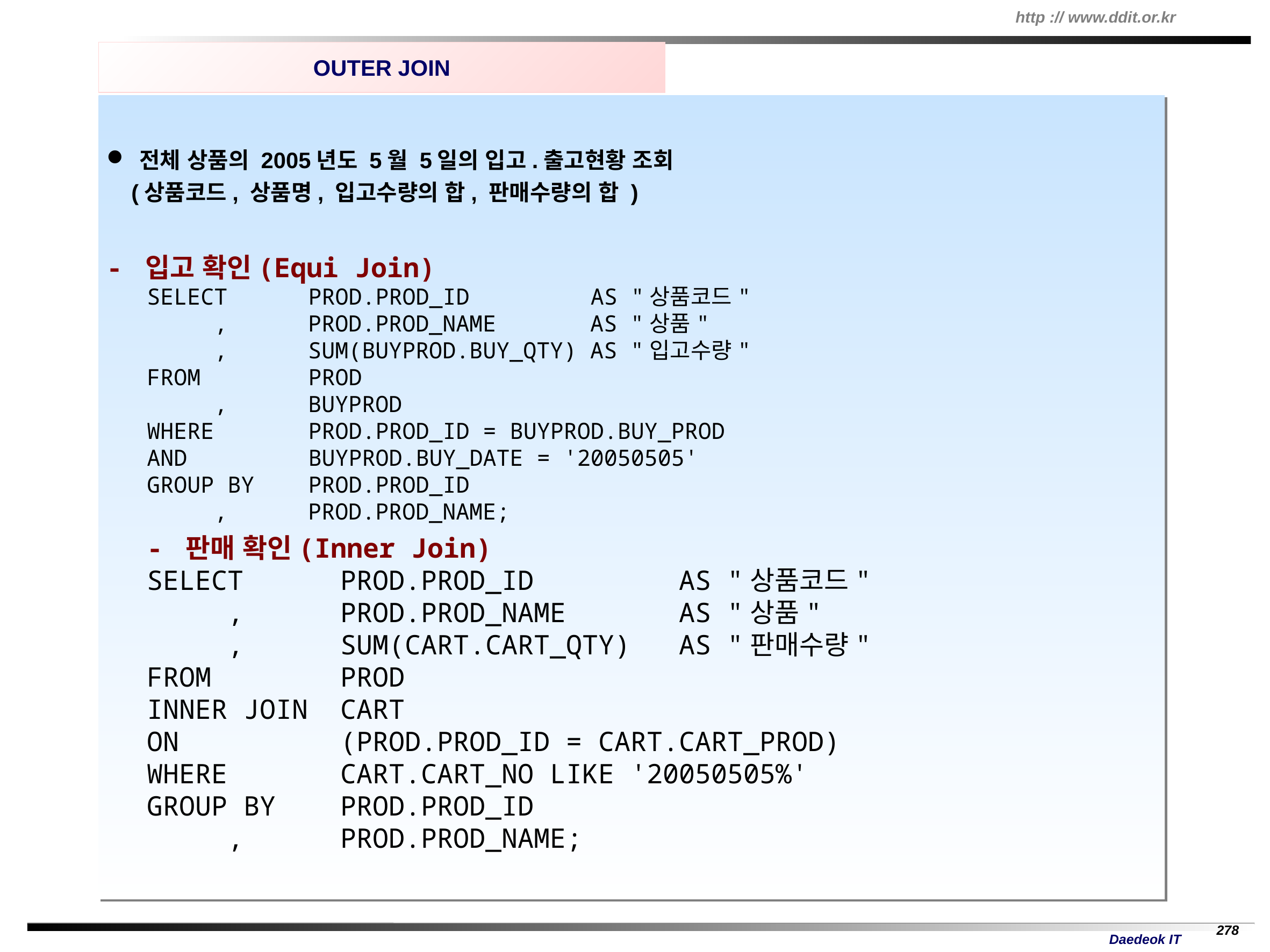

OUTER JOIN
 전체 상품의 2005년도 5월 5일의 입고.출고현황 조회
    (상품코드, 상품명, 입고수량의 합, 판매수량의 합 )

- 입고 확인(Equi Join)
SELECT      PROD.PROD_ID         AS "상품코드"
     ,      PROD.PROD_NAME       AS "상품"
     ,      SUM(BUYPROD.BUY_QTY) AS "입고수량"
FROM        PROD
     ,      BUYPROD
WHERE       PROD.PROD_ID = BUYPROD.BUY_PROD
AND         BUYPROD.BUY_DATE = '20050505'
GROUP BY    PROD.PROD_ID
     ,      PROD.PROD_NAME;
- 판매 확인(Inner Join)
SELECT      PROD.PROD_ID         AS "상품코드"
     ,      PROD.PROD_NAME       AS "상품"
     ,      SUM(CART.CART_QTY)   AS "판매수량"
FROM        PROD
INNER JOIN  CART
ON          (PROD.PROD_ID = CART.CART_PROD)
WHERE       CART.CART_NO LIKE '20050505%'
GROUP BY    PROD.PROD_ID
     ,      PROD.PROD_NAME;